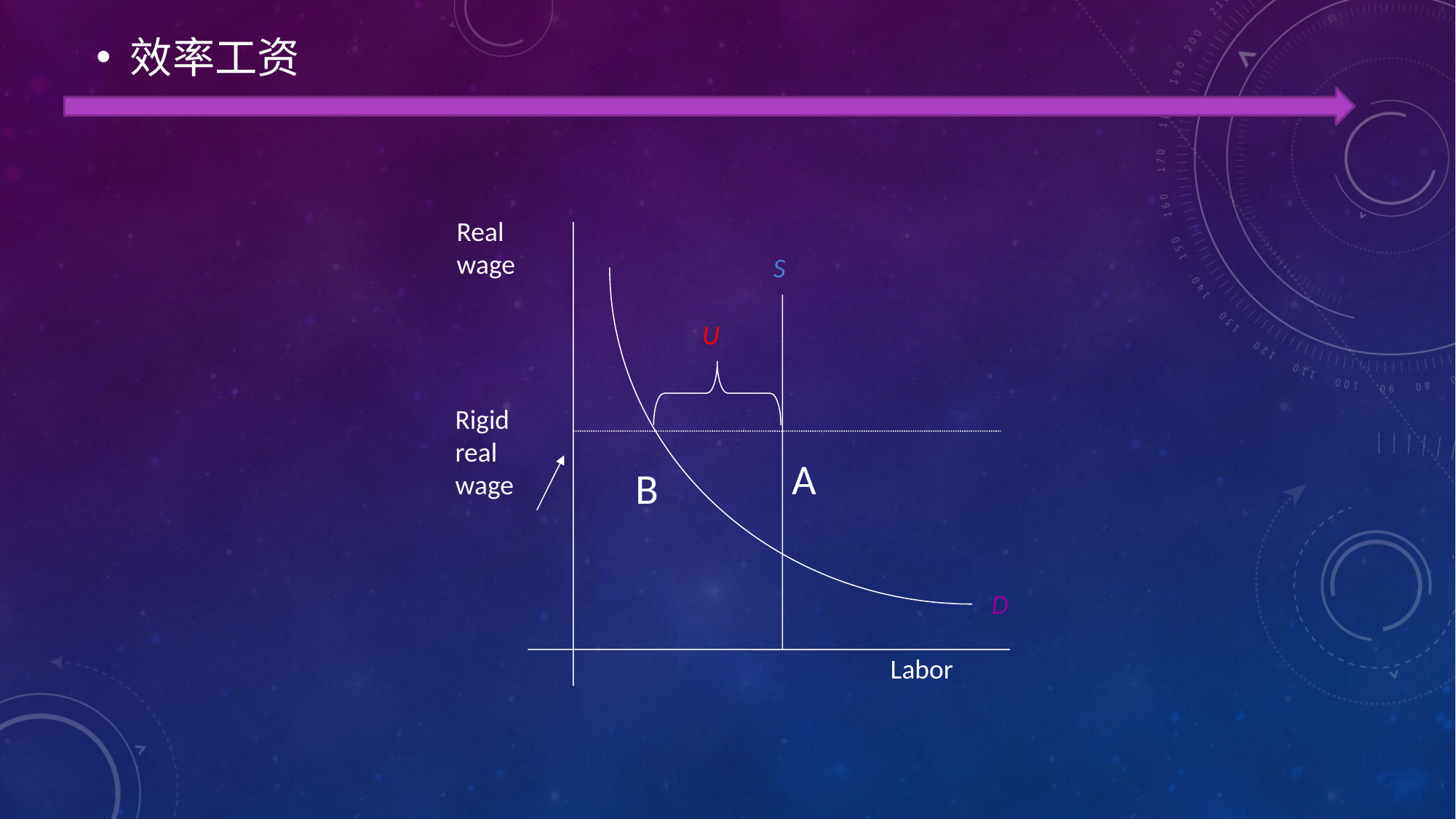

效率工资

Real
wage

S

 U

Rigid
real
wage
A
B

D
               Labor